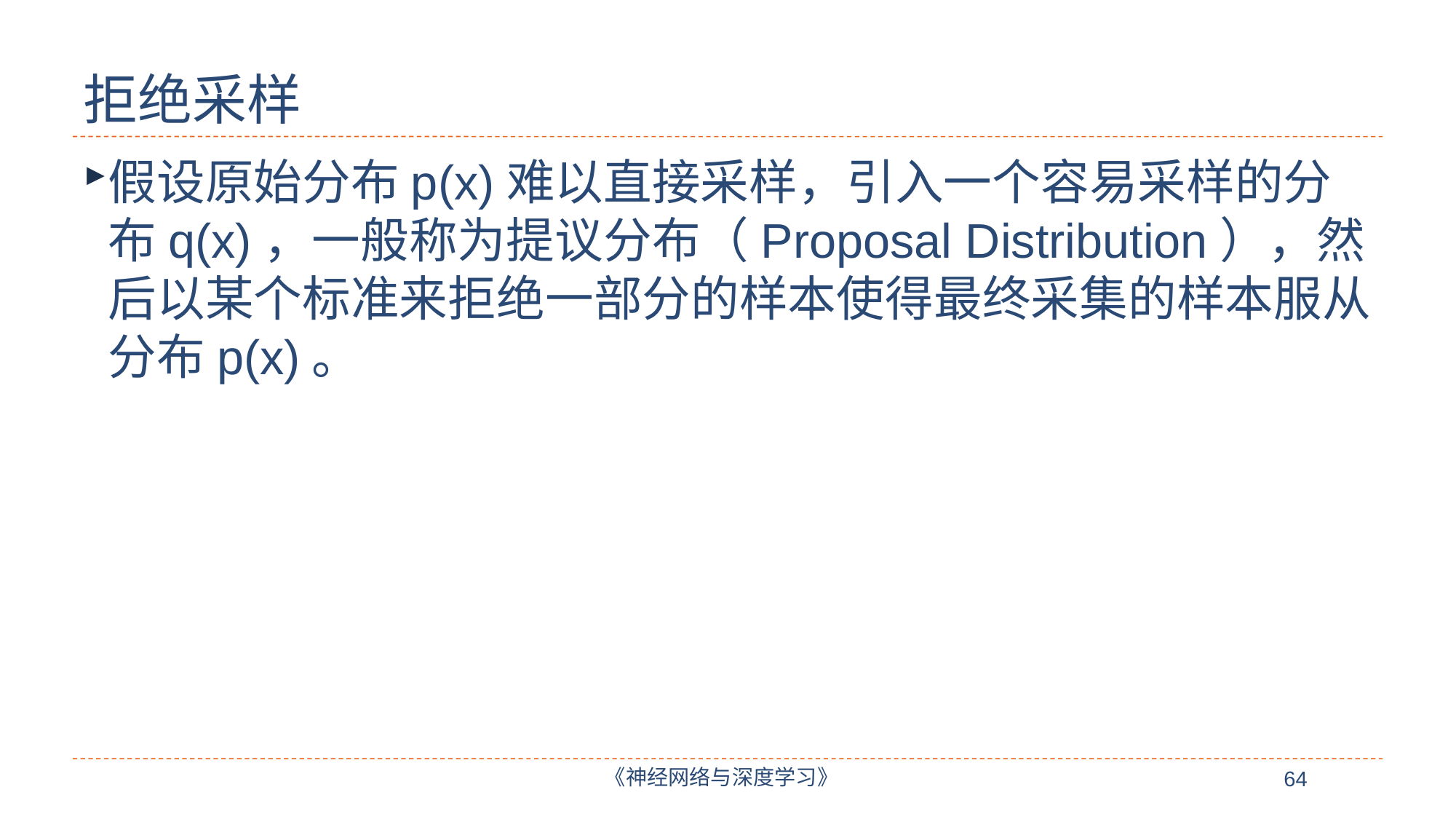

# 拒绝采样
假设原始分布p(x)难以直接采样，引入一个容易采样的分布q(x)，一般称为提议分布（Proposal Distribution），然后以某个标准来拒绝一部分的样本使得最终采集的样本服从分布p(x)。